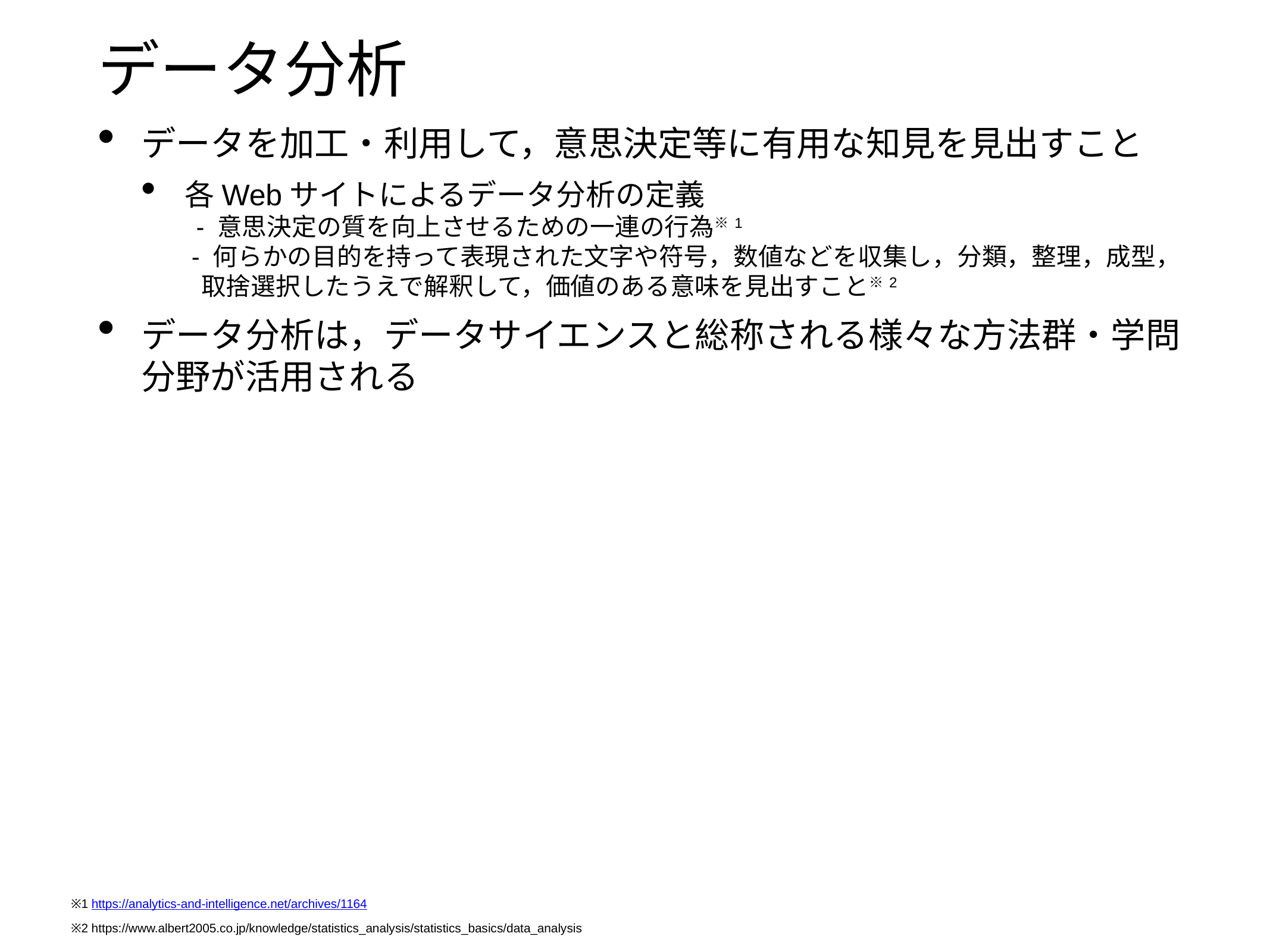

# データ分析
データを加工・利用して，意思決定等に有用な知見を見出すこと
各Webサイトによるデータ分析の定義
 - 意思決定の質を向上させるための一連の行為※1
 - 何らかの目的を持って表現された文字や符号，数値などを収集し，分類，整理，成型，
   取捨選択したうえで解釈して，価値のある意味を見出すこと※2
データ分析は，データサイエンスと総称される様々な方法群・学問分野が活用される
※1 https://analytics-and-intelligence.net/archives/1164
※2 https://www.albert2005.co.jp/knowledge/statistics_analysis/statistics_basics/data_analysis